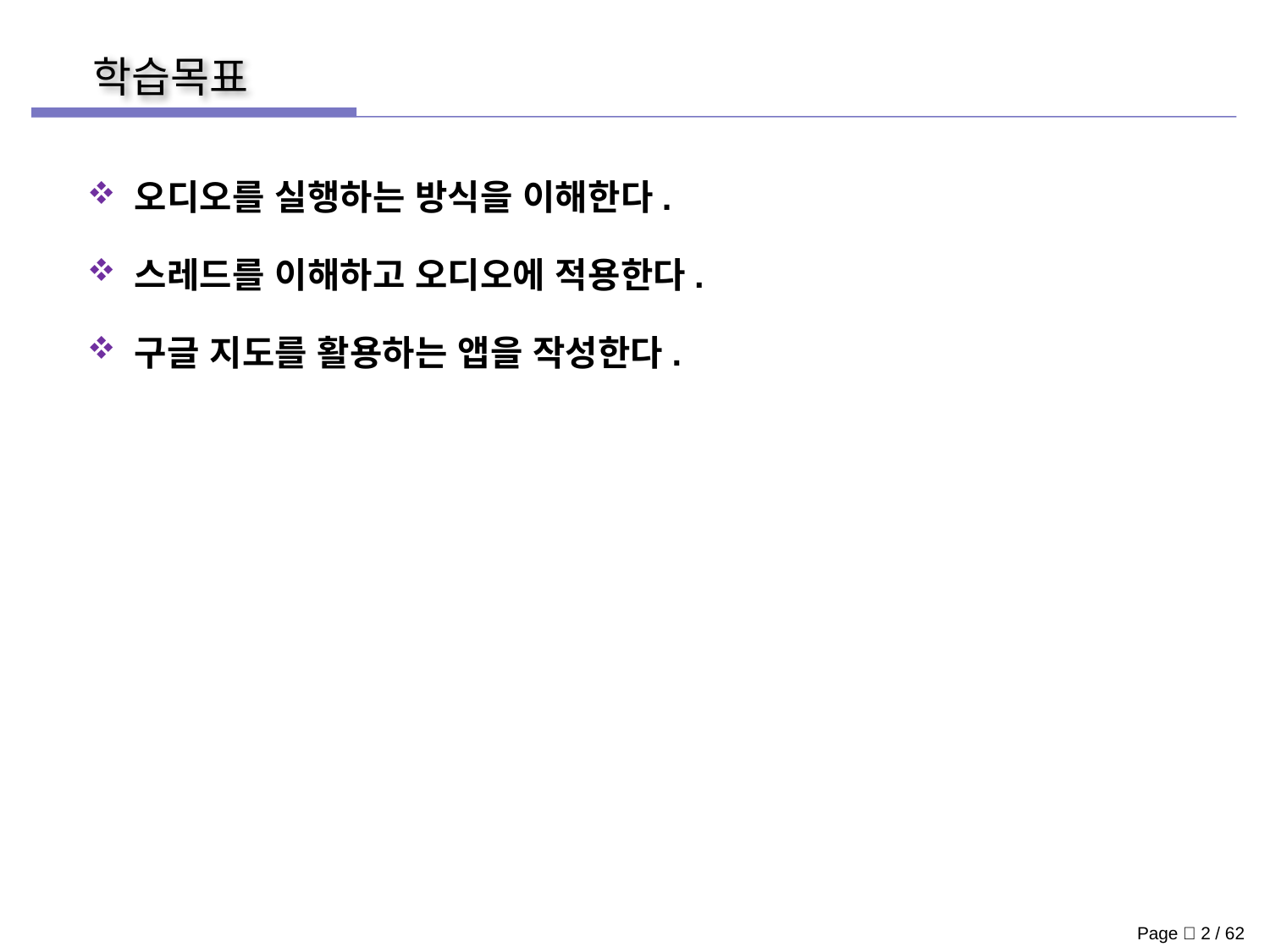

오디오를 실행하는 방식을 이해한다.
 스레드를 이해하고 오디오에 적용한다.
 구글 지도를 활용하는 앱을 작성한다.